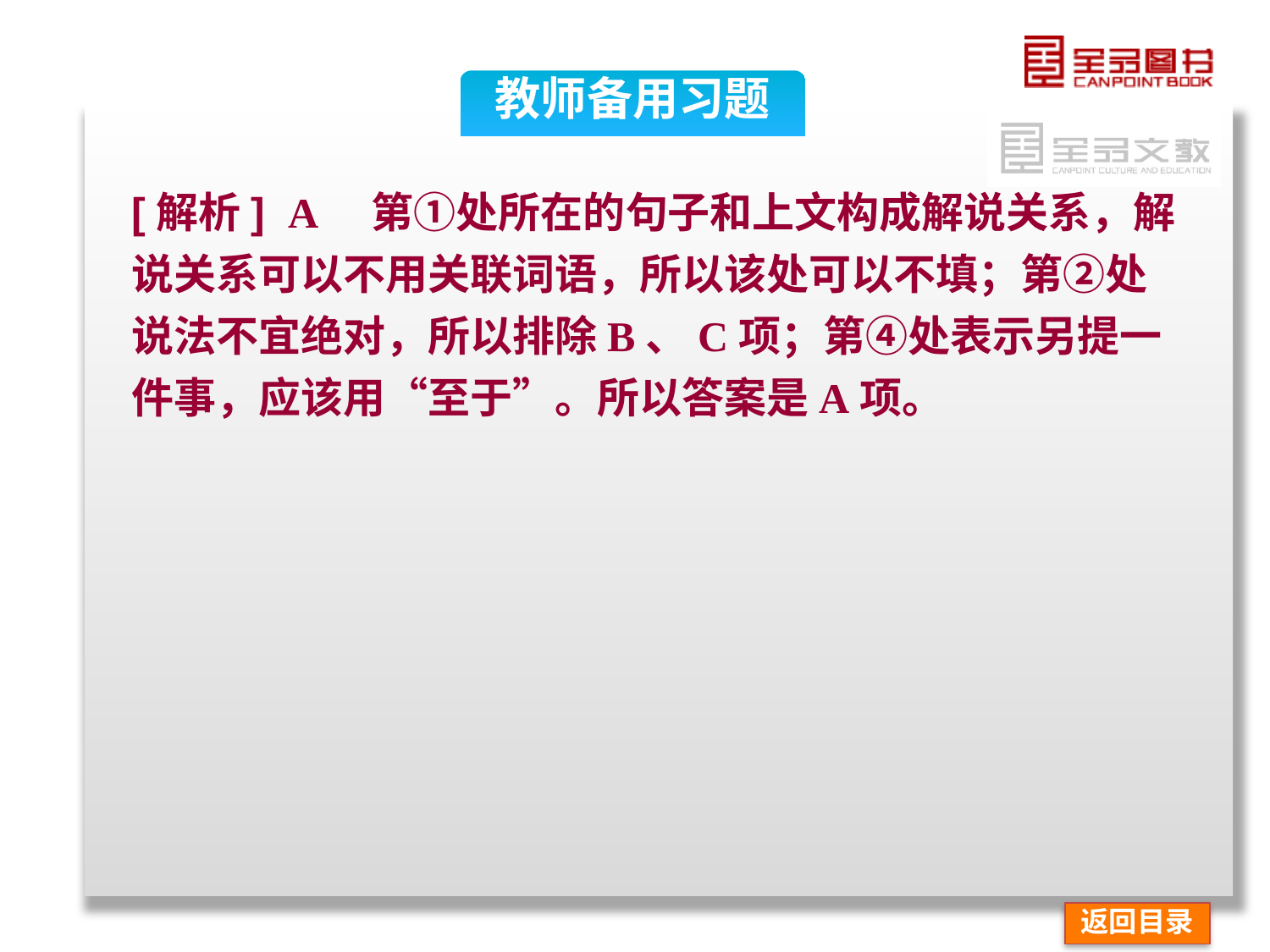

教师备用习题
[解析]  A　第①处所在的句子和上文构成解说关系，解说关系可以不用关联词语，所以该处可以不填；第②处说法不宜绝对，所以排除B、C项；第④处表示另提一件事，应该用“至于”。所以答案是A项。
返回目录